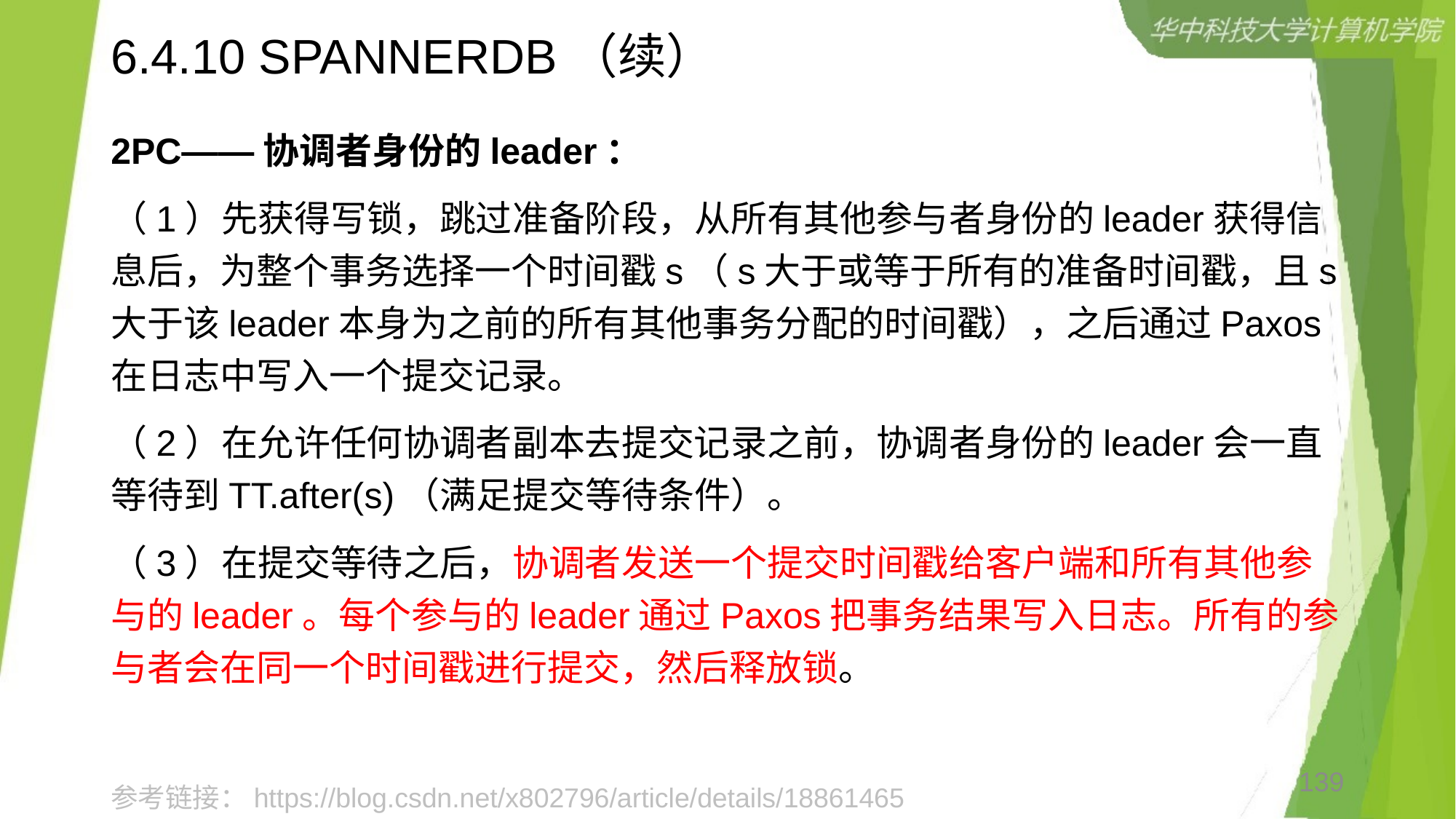

# 6.4.10 SPANNERDB（续）
2PC——协调者身份的leader：
（1）先获得写锁，跳过准备阶段，从所有其他参与者身份的leader获得信息后，为整个事务选择一个时间戳s（s大于或等于所有的准备时间戳，且s大于该leader本身为之前的所有其他事务分配的时间戳），之后通过Paxos在日志中写入一个提交记录。
（2）在允许任何协调者副本去提交记录之前，协调者身份的leader会一直等待到TT.after(s)（满足提交等待条件）。
（3）在提交等待之后，协调者发送一个提交时间戳给客户端和所有其他参与的leader。每个参与的leader通过Paxos把事务结果写入日志。所有的参与者会在同一个时间戳进行提交，然后释放锁。
139
参考链接：https://blog.csdn.net/x802796/article/details/18861465